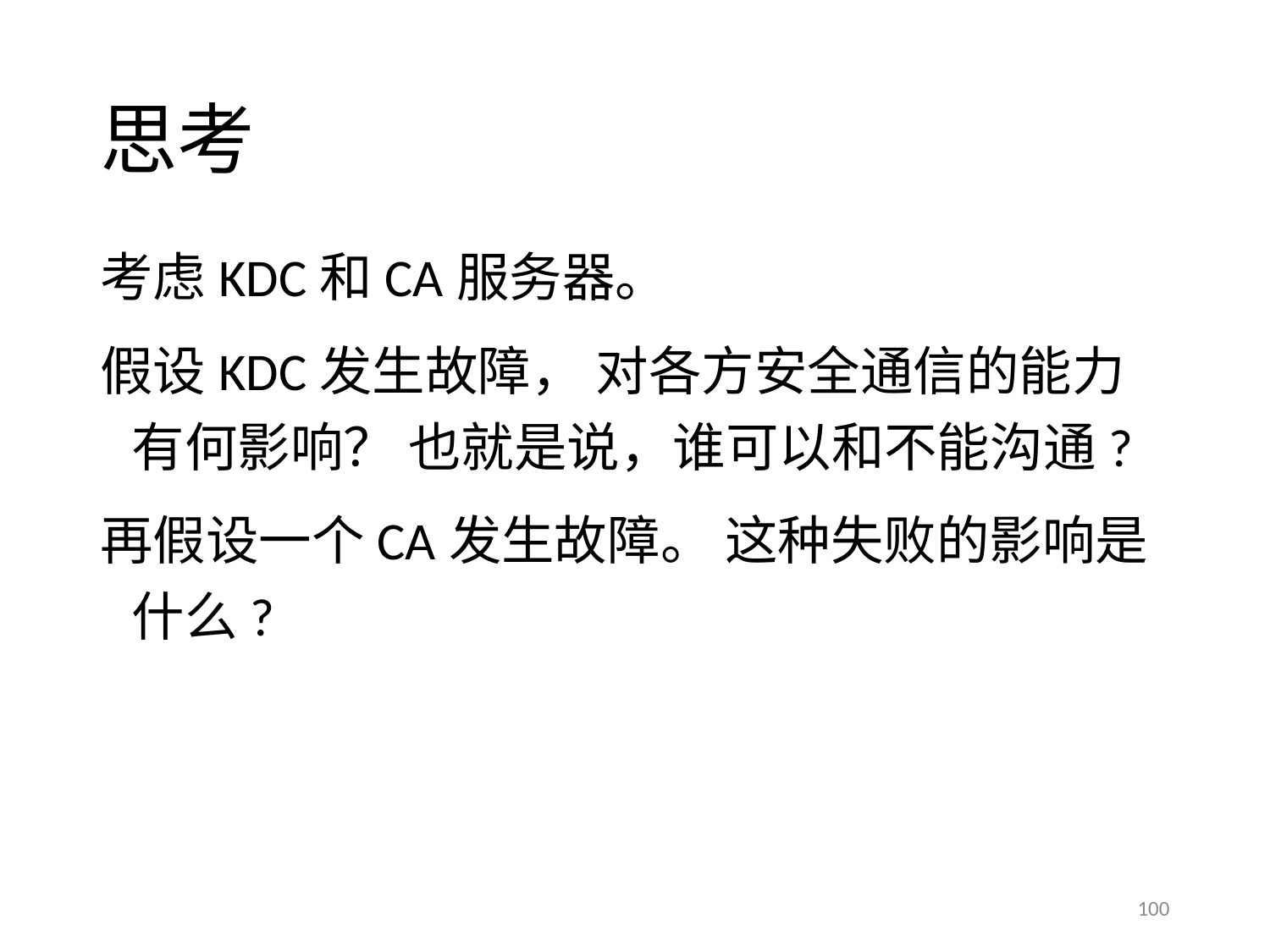

# 思考
考虑KDC和CA服务器。
假设KDC发生故障， 对各方安全通信的能力有何影响？ 也就是说，谁可以和不能沟通?
再假设一个CA发生故障。 这种失败的影响是什么?
100